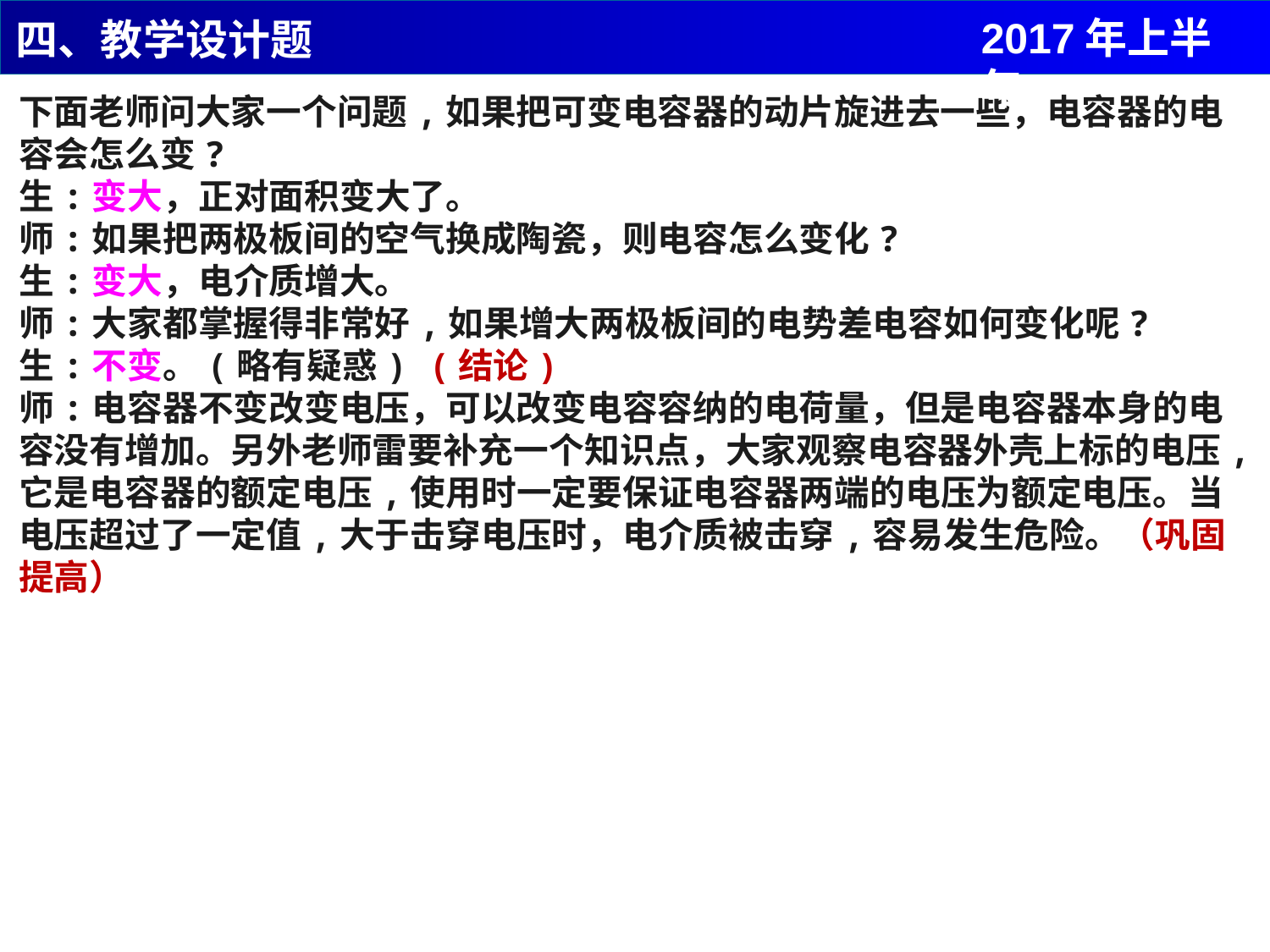

2017年上半年
四、教学设计题
下面老师问大家一个问题,如果把可变电容器的动片旋进去一些，电容器的电容会怎么变?
生:变大，正对面积变大了。
师:如果把两极板间的空气换成陶瓷，则电容怎么变化?
生:变大，电介质增大。
师:大家都掌握得非常好,如果增大两极板间的电势差电容如何变化呢?
生:不变。(略有疑惑) (结论)
师:电容器不变改变电压，可以改变电容容纳的电荷量，但是电容器本身的电容没有增加。另外老师雷要补充一个知识点，大家观察电容器外壳上标的电压,它是电容器的额定电压,使用时一定要保证电容器两端的电压为额定电压。当电压超过了一定值,大于击穿电压时，电介质被击穿,容易发生危险。（巩固提高）